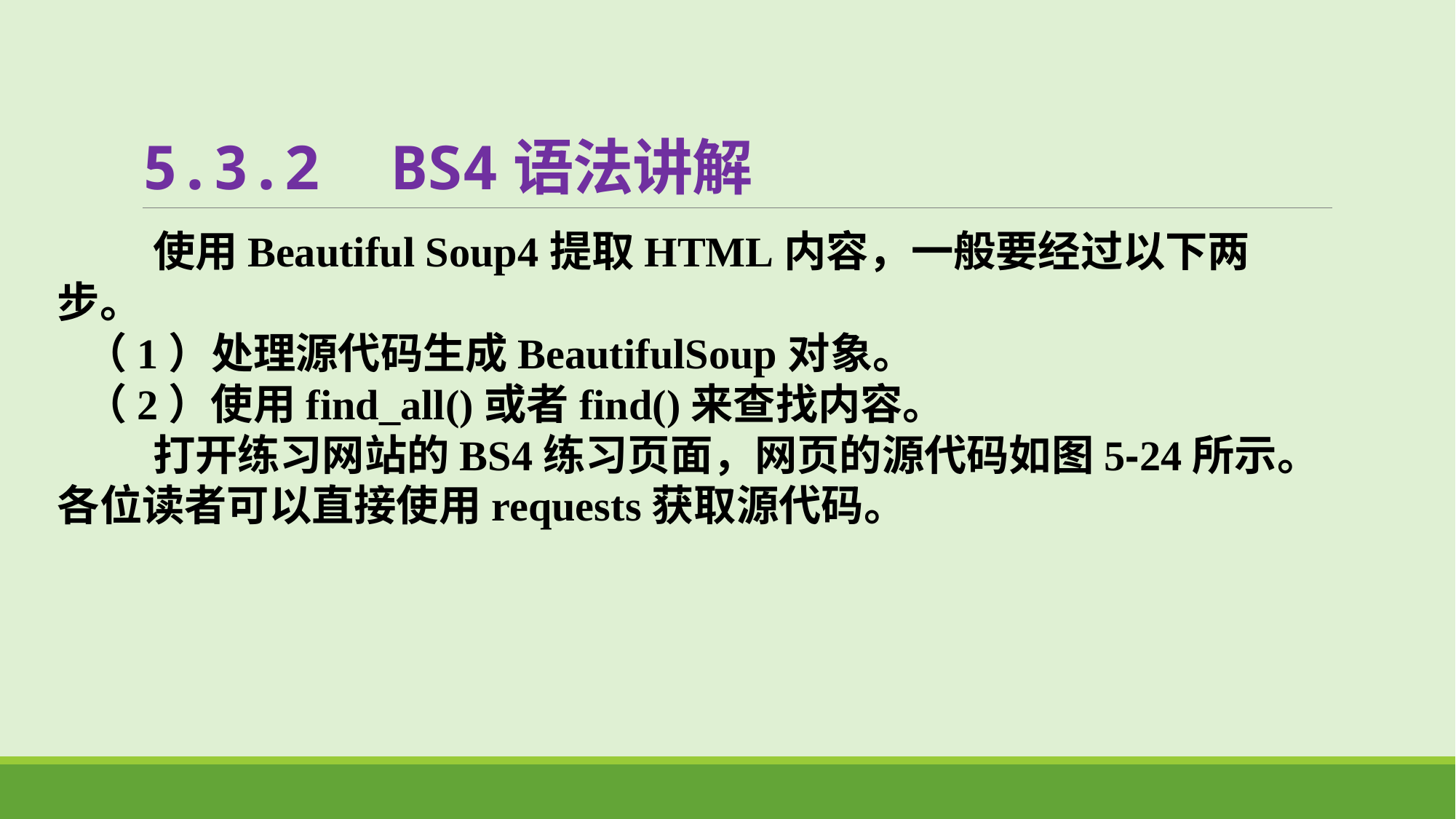

# 5.3.2  BS4语法讲解
      使用Beautiful Soup4提取HTML内容，一般要经过以下两步。
（1）处理源代码生成BeautifulSoup对象。
（2）使用find_all()或者find()来查找内容。
      打开练习网站的BS4练习页面，网页的源代码如图5-24所示。各位读者可以直接使用requests获取源代码。